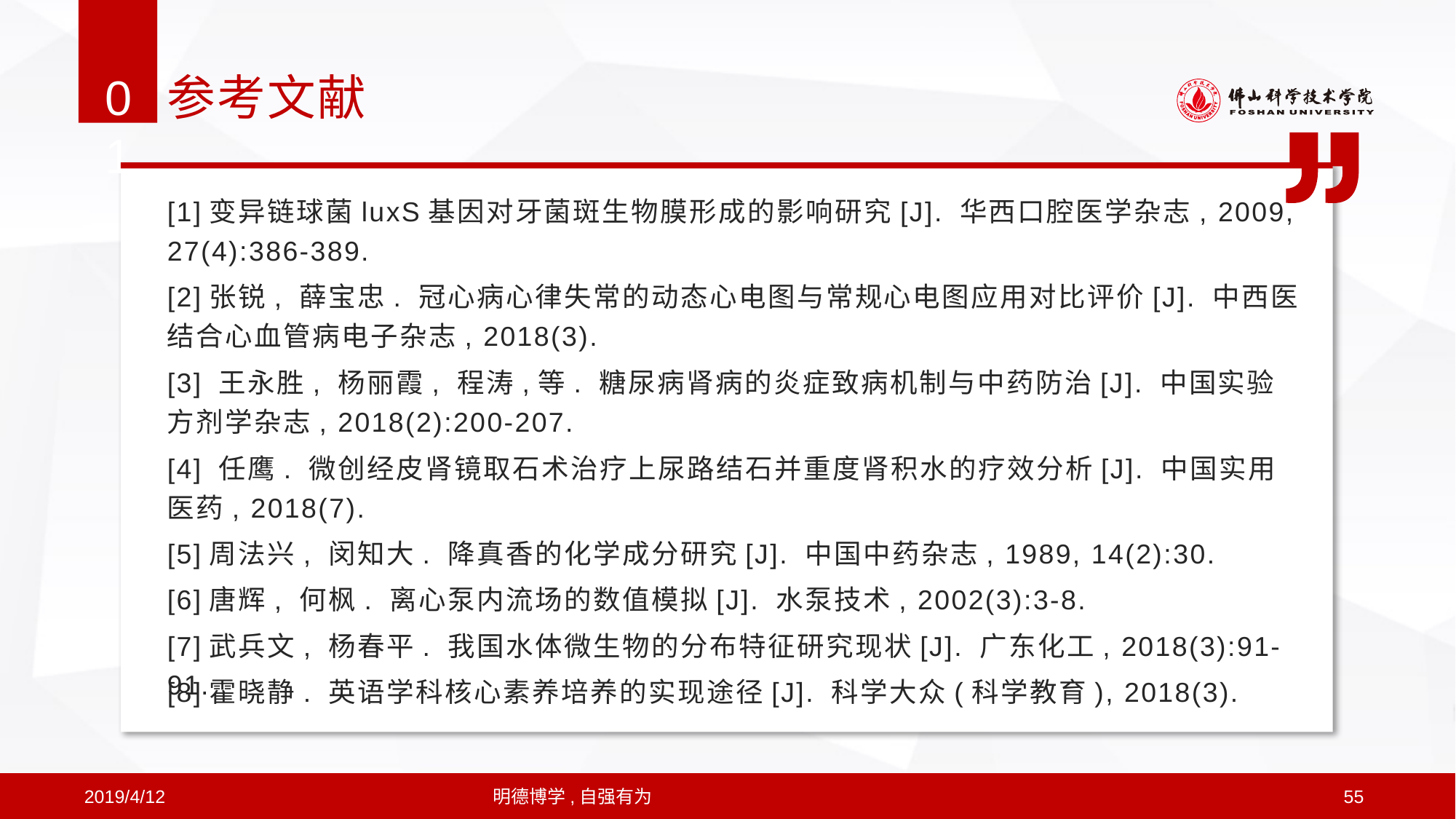

01
参考文献

[1]变异链球菌luxS基因对牙菌斑生物膜形成的影响研究[J]. 华西口腔医学杂志, 2009, 27(4):386-389.
[2]张锐, 薛宝忠. 冠心病心律失常的动态心电图与常规心电图应用对比评价[J]. 中西医结合心血管病电子杂志, 2018(3).
[3] 王永胜, 杨丽霞, 程涛,等. 糖尿病肾病的炎症致病机制与中药防治[J]. 中国实验方剂学杂志, 2018(2):200-207.
[4] 任鹰. 微创经皮肾镜取石术治疗上尿路结石并重度肾积水的疗效分析[J]. 中国实用医药, 2018(7).
[5]周法兴, 闵知大. 降真香的化学成分研究[J]. 中国中药杂志, 1989, 14(2):30.
[6]唐辉, 何枫. 离心泵内流场的数值模拟[J]. 水泵技术, 2002(3):3-8.
[7]武兵文, 杨春平. 我国水体微生物的分布特征研究现状[J]. 广东化工, 2018(3):91-91.
[8]霍晓静. 英语学科核心素养培养的实现途径[J]. 科学大众(科学教育), 2018(3).
2019/4/12
明德博学,自强有为
55